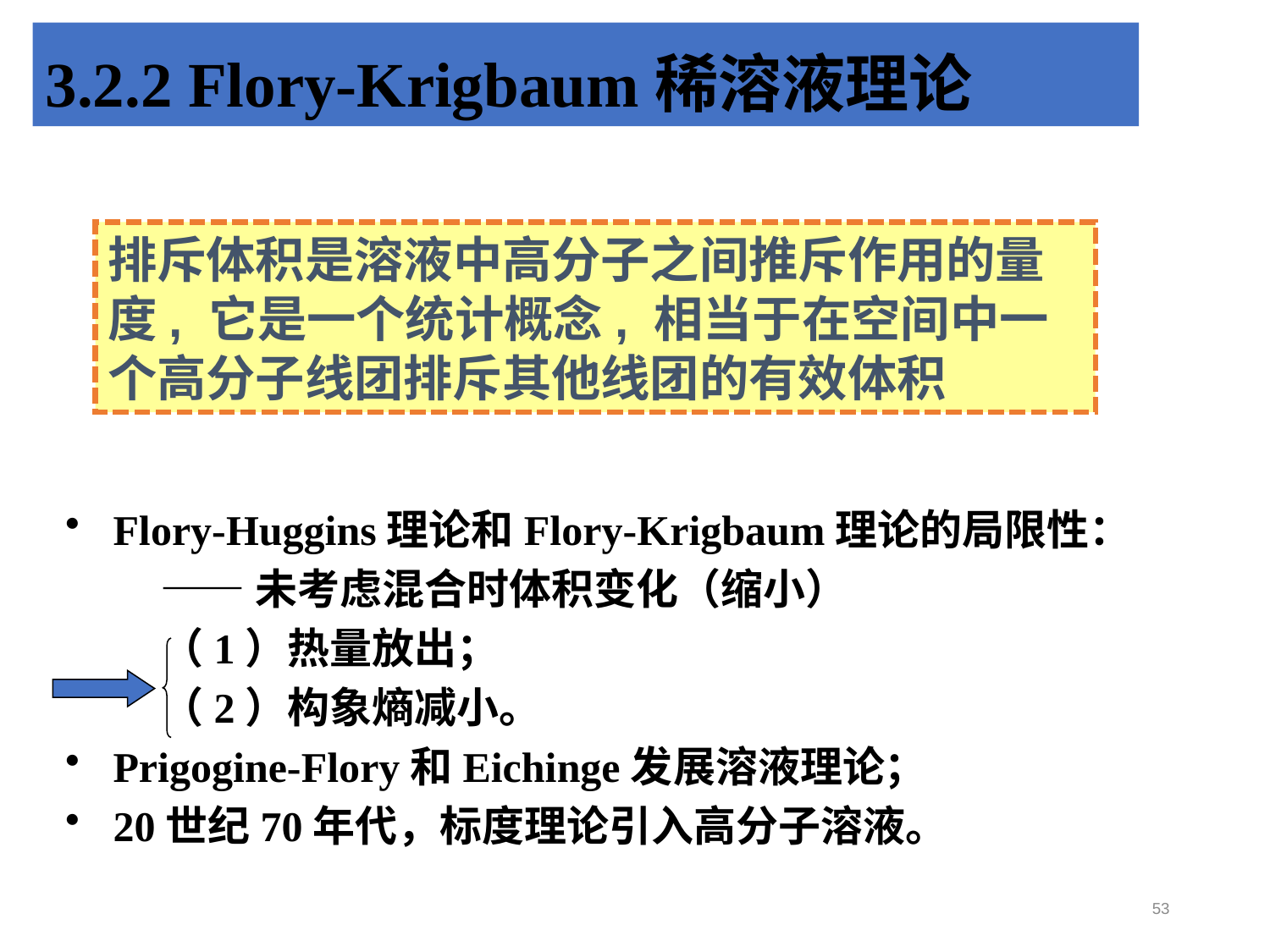

3.2.2 Flory-Krigbaum稀溶液理论
排斥体积是溶液中高分子之间推斥作用的量度, 它是一个统计概念, 相当于在空间中一个高分子线团排斥其他线团的有效体积
Flory-Huggins理论和Flory-Krigbaum理论的局限性：
          ——未考虑混合时体积变化（缩小）
         （1）热量放出；
         （2）构象熵减小。
Prigogine-Flory和Eichinge发展溶液理论；
20世纪70年代，标度理论引入高分子溶液。

53